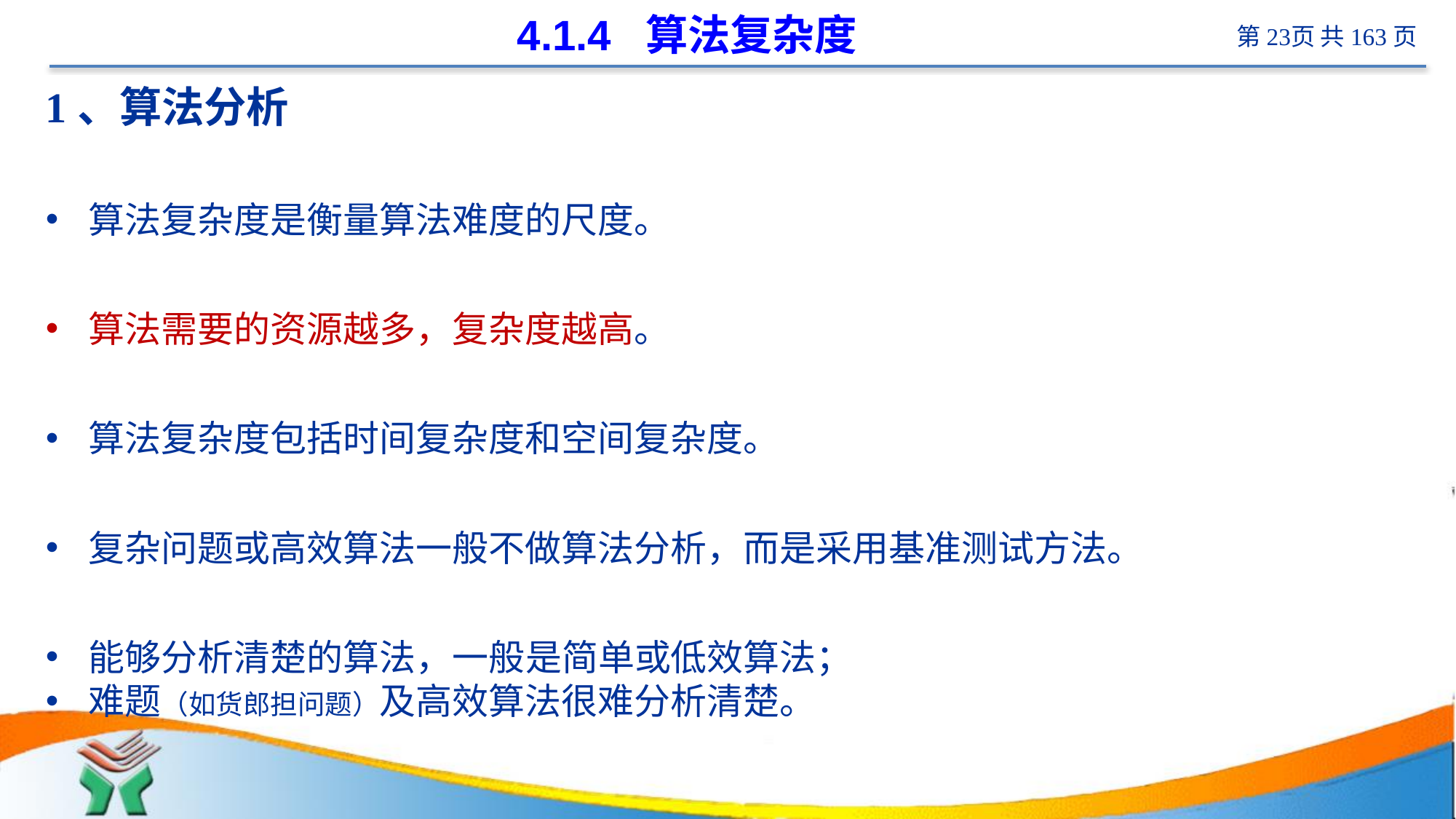

# 4.1.4  算法复杂度
1、算法分析

算法复杂度是衡量算法难度的尺度。

算法需要的资源越多，复杂度越高。

算法复杂度包括时间复杂度和空间复杂度。

复杂问题或高效算法一般不做算法分析，而是采用基准测试方法。

能够分析清楚的算法，一般是简单或低效算法；
难题（如货郎担问题）及高效算法很难分析清楚。